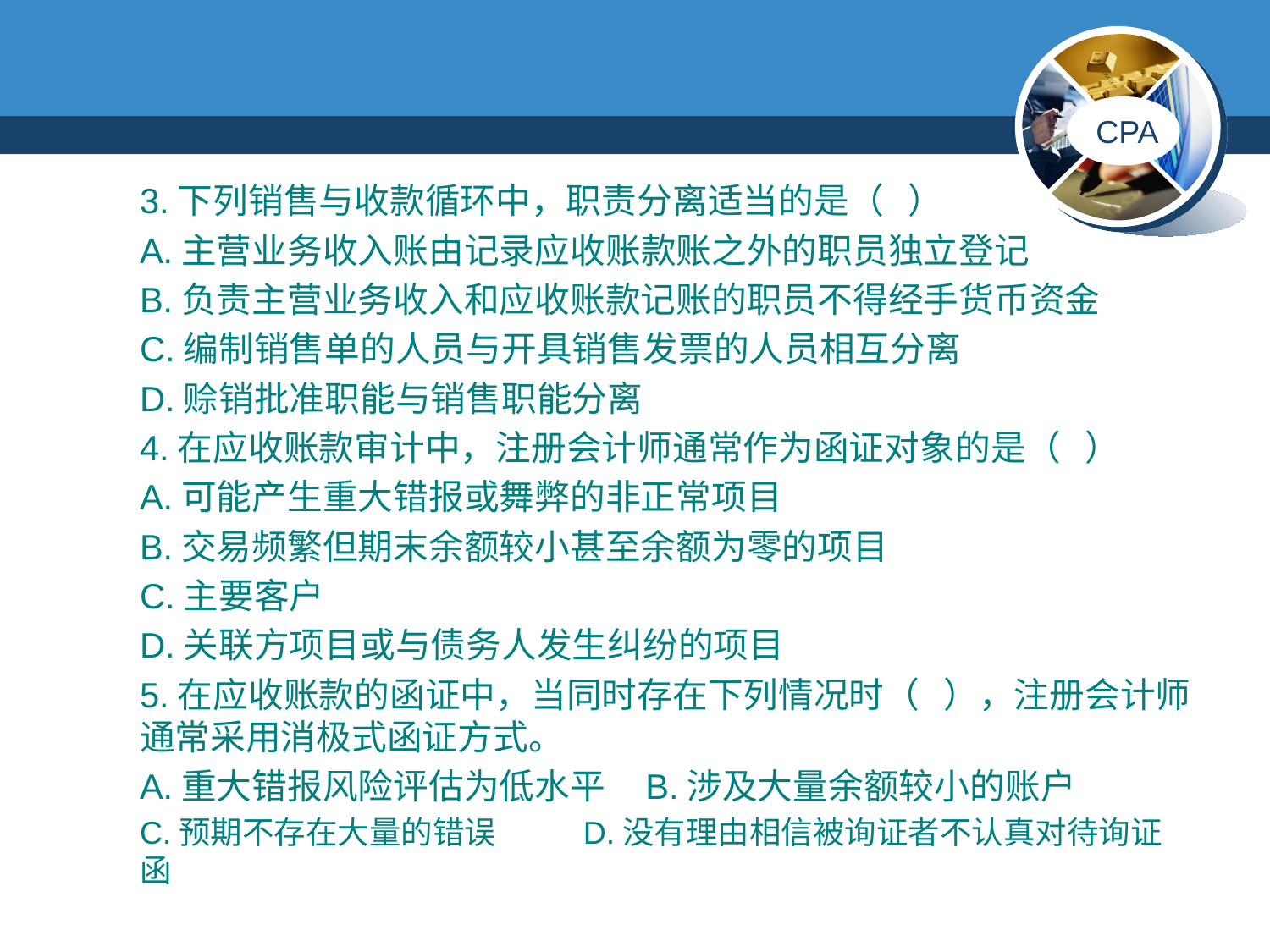

#
3.下列销售与收款循环中，职责分离适当的是（   ）
A.主营业务收入账由记录应收账款账之外的职员独立登记
B.负责主营业务收入和应收账款记账的职员不得经手货币资金
C.编制销售单的人员与开具销售发票的人员相互分离
D.赊销批准职能与销售职能分离
4.在应收账款审计中，注册会计师通常作为函证对象的是（   ）
A.可能产生重大错报或舞弊的非正常项目
B.交易频繁但期末余额较小甚至余额为零的项目
C.主要客户
D.关联方项目或与债务人发生纠纷的项目
5.在应收账款的函证中，当同时存在下列情况时（   ），注册会计师通常采用消极式函证方式。
A.重大错报风险评估为低水平    B.涉及大量余额较小的账户
C.预期不存在大量的错误           D.没有理由相信被询证者不认真对待询证函